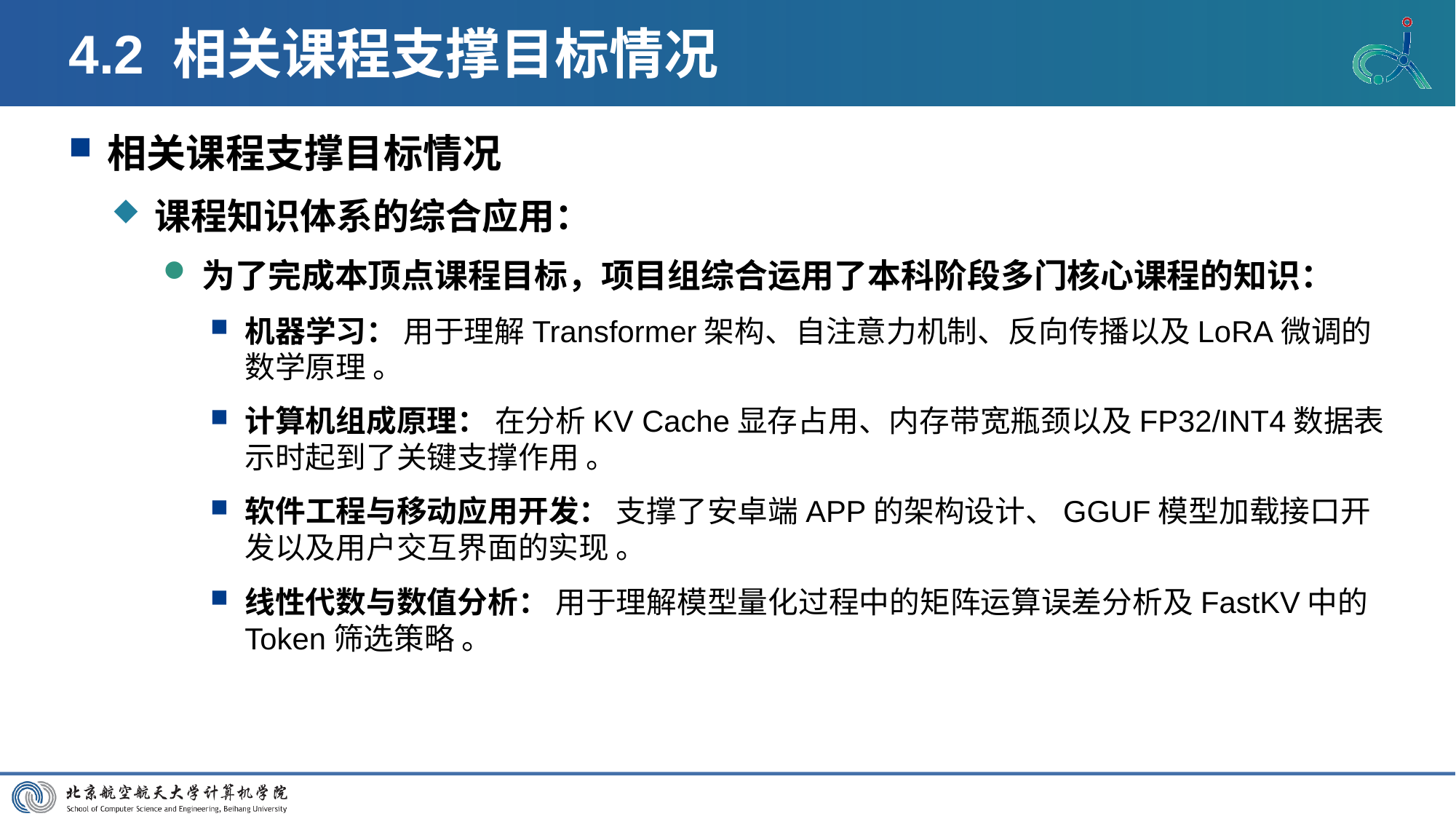

# 4.2 相关课程支撑目标情况
相关课程支撑目标情况
课程知识体系的综合应用：
为了完成本顶点课程目标，项目组综合运用了本科阶段多门核心课程的知识：
机器学习： 用于理解Transformer架构、自注意力机制、反向传播以及LoRA微调的数学原理 。
计算机组成原理： 在分析KV Cache显存占用、内存带宽瓶颈以及FP32/INT4数据表示时起到了关键支撑作用 。
软件工程与移动应用开发： 支撑了安卓端APP的架构设计、GGUF模型加载接口开发以及用户交互界面的实现 。
线性代数与数值分析： 用于理解模型量化过程中的矩阵运算误差分析及FastKV中的Token筛选策略 。
27